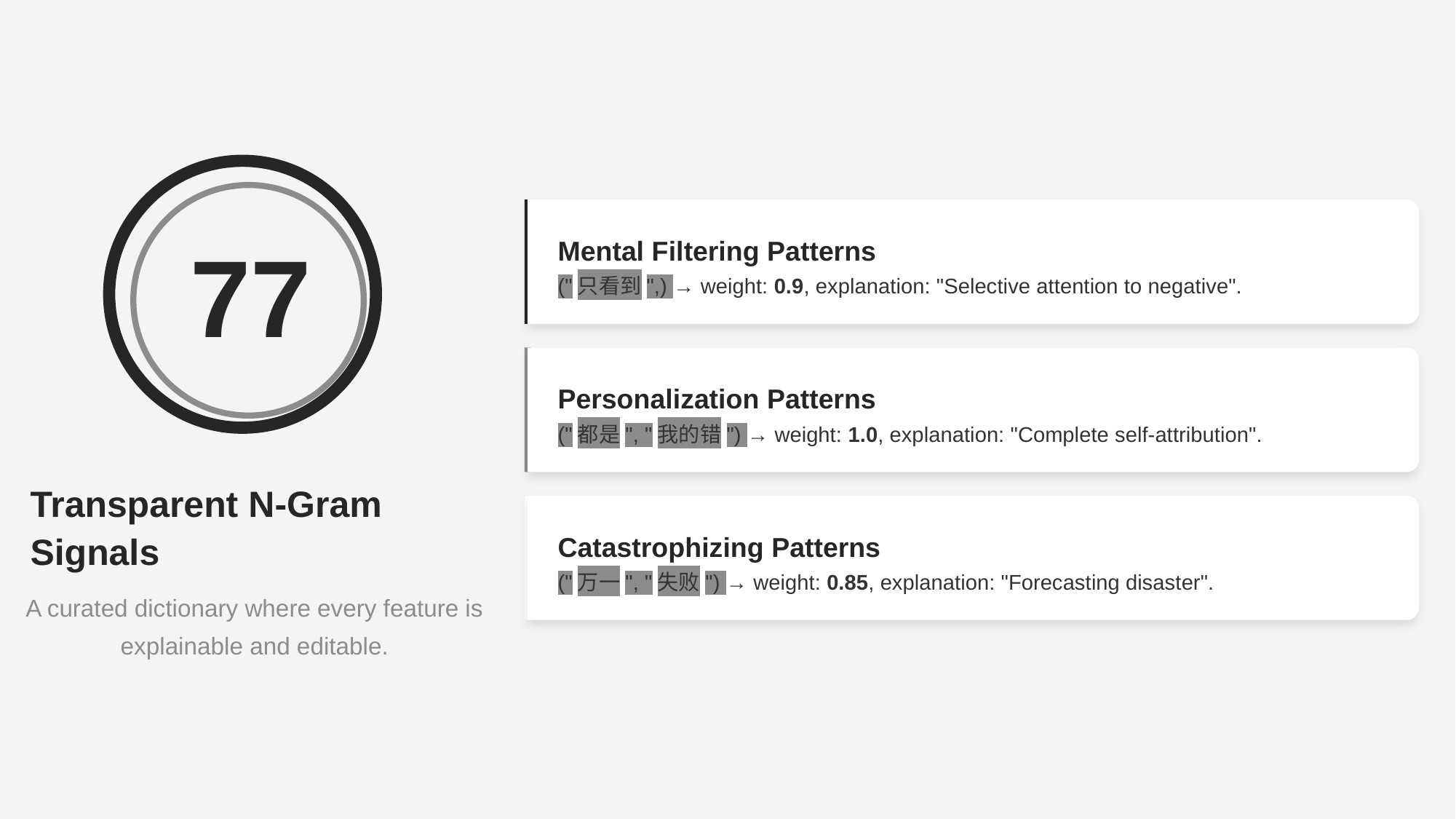

Mental Filtering Patterns
77
("只看到",) → weight: 0.9, explanation: "Selective attention to negative".

Personalization Patterns
("都是", "我的错") → weight: 1.0, explanation: "Complete self-attribution".
Transparent N-Gram Signals

Catastrophizing Patterns
("万一", "失败") → weight: 0.85, explanation: "Forecasting disaster".
A curated dictionary where every feature is explainable and editable.